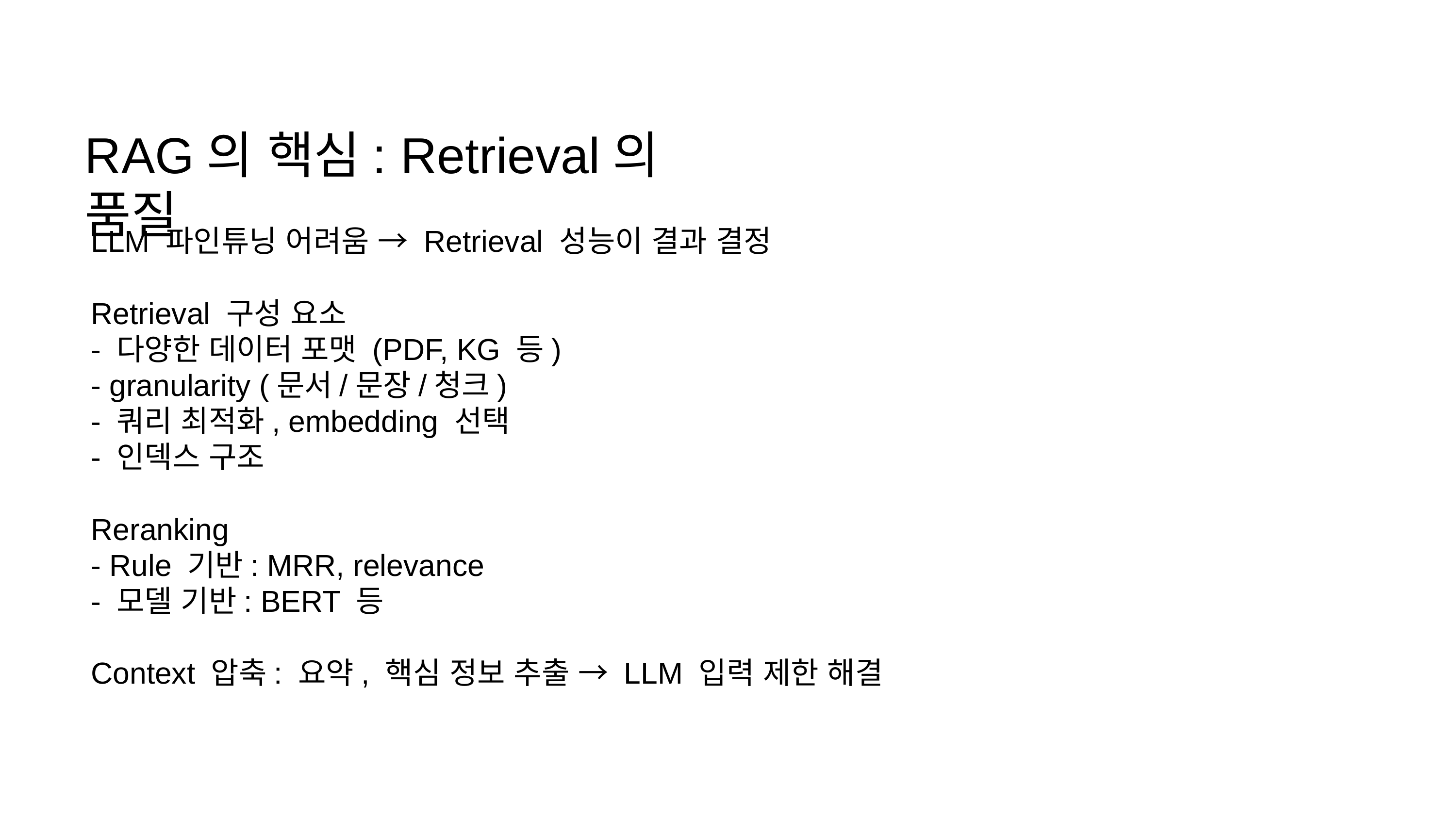

RAG의 핵심: Retrieval의 품질
LLM 파인튜닝 어려움 → Retrieval 성능이 결과 결정

Retrieval 구성 요소
- 다양한 데이터 포맷 (PDF, KG 등)
- granularity (문서/문장/청크)
- 쿼리 최적화, embedding 선택
- 인덱스 구조

Reranking
- Rule 기반: MRR, relevance
- 모델 기반: BERT 등

Context 압축: 요약, 핵심 정보 추출 → LLM 입력 제한 해결